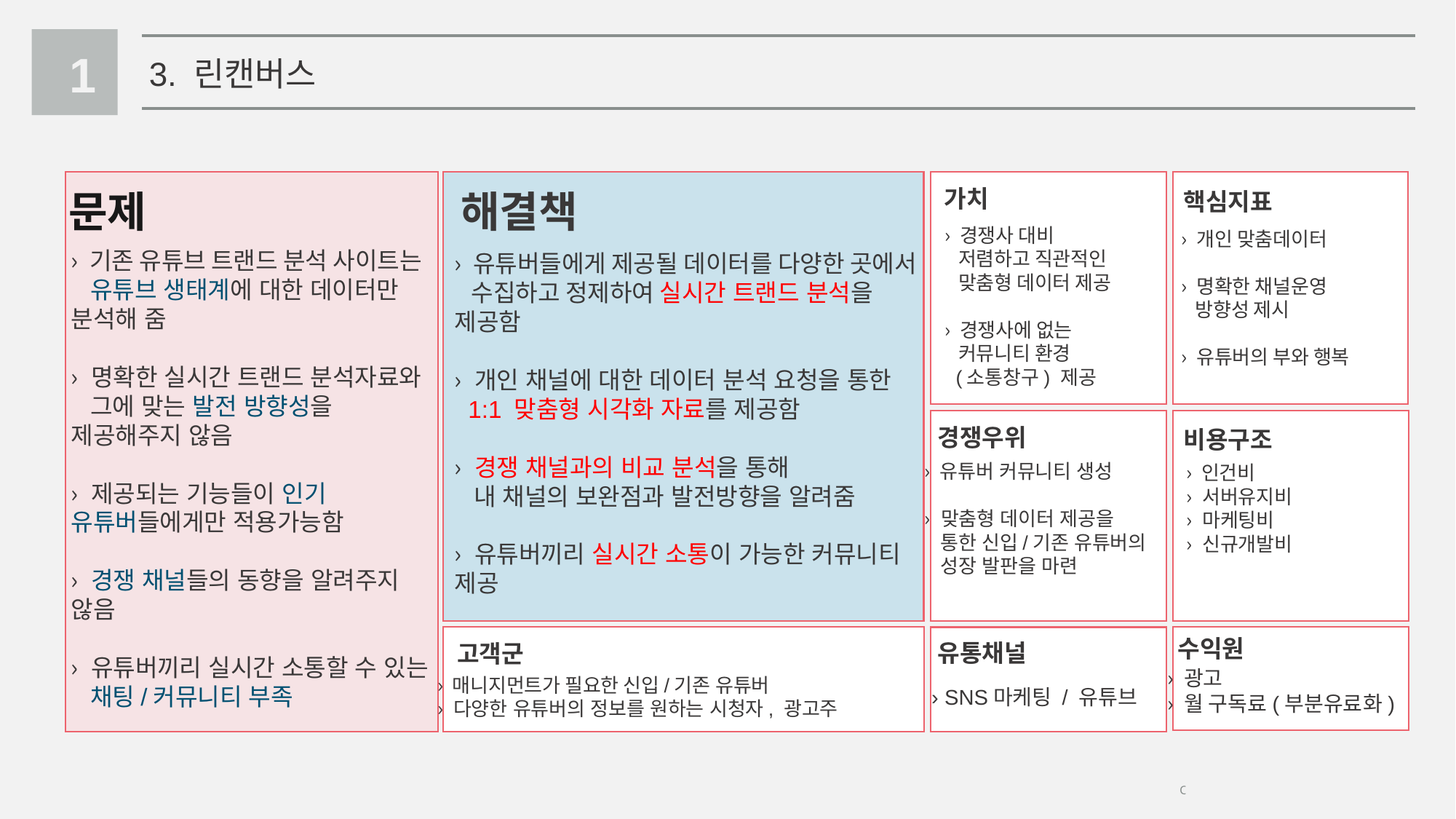

1
3. 린캔버스

가치
문제
해결책
핵심지표
› 경쟁사 대비
  저렴하고 직관적인
  맞춤형 데이터 제공

› 경쟁사에 없는
  커뮤니티 환경
  (소통창구) 제공
› 개인 맞춤데이터

› 명확한 채널운영
  방향성 제시

› 유튜버의 부와 행복
› 기존 유튜브 트랜드 분석 사이트는
  유튜브 생태계에 대한 데이터만 분석해 줌

› 명확한 실시간 트랜드 분석자료와
  그에 맞는 발전 방향성을 제공해주지 않음

› 제공되는 기능들이 인기 유튜버들에게만 적용가능함

› 경쟁 채널들의 동향을 알려주지 않음

› 유튜버끼리 실시간 소통할 수 있는
  채팅/커뮤니티 부족
› 유튜버들에게 제공될 데이터를 다양한 곳에서
  수집하고 정제하여 실시간 트랜드 분석을 제공함

› 개인 채널에 대한 데이터 분석 요청을 통한
  1:1 맞춤형 시각화 자료를 제공함

› 경쟁 채널과의 비교 분석을 통해
  내 채널의 보완점과 발전방향을 알려줌

› 유튜버끼리 실시간 소통이 가능한 커뮤니티 제공

경쟁우위
비용구조
› 유튜버 커뮤니티 생성

› 맞춤형 데이터 제공을
  통한 신입/기존 유튜버의
  성장 발판을 마련
› 인건비
› 서버유지비
› 마케팅비
› 신규개발비

수익원
유통채널
고객군
› 광고
› 월 구독료(부분유료화)
› 매니지먼트가 필요한 신입/기존 유튜버
› 다양한 유튜버의 정보를 원하는 시청자, 광고주
› SNS마케팅 / 유튜브